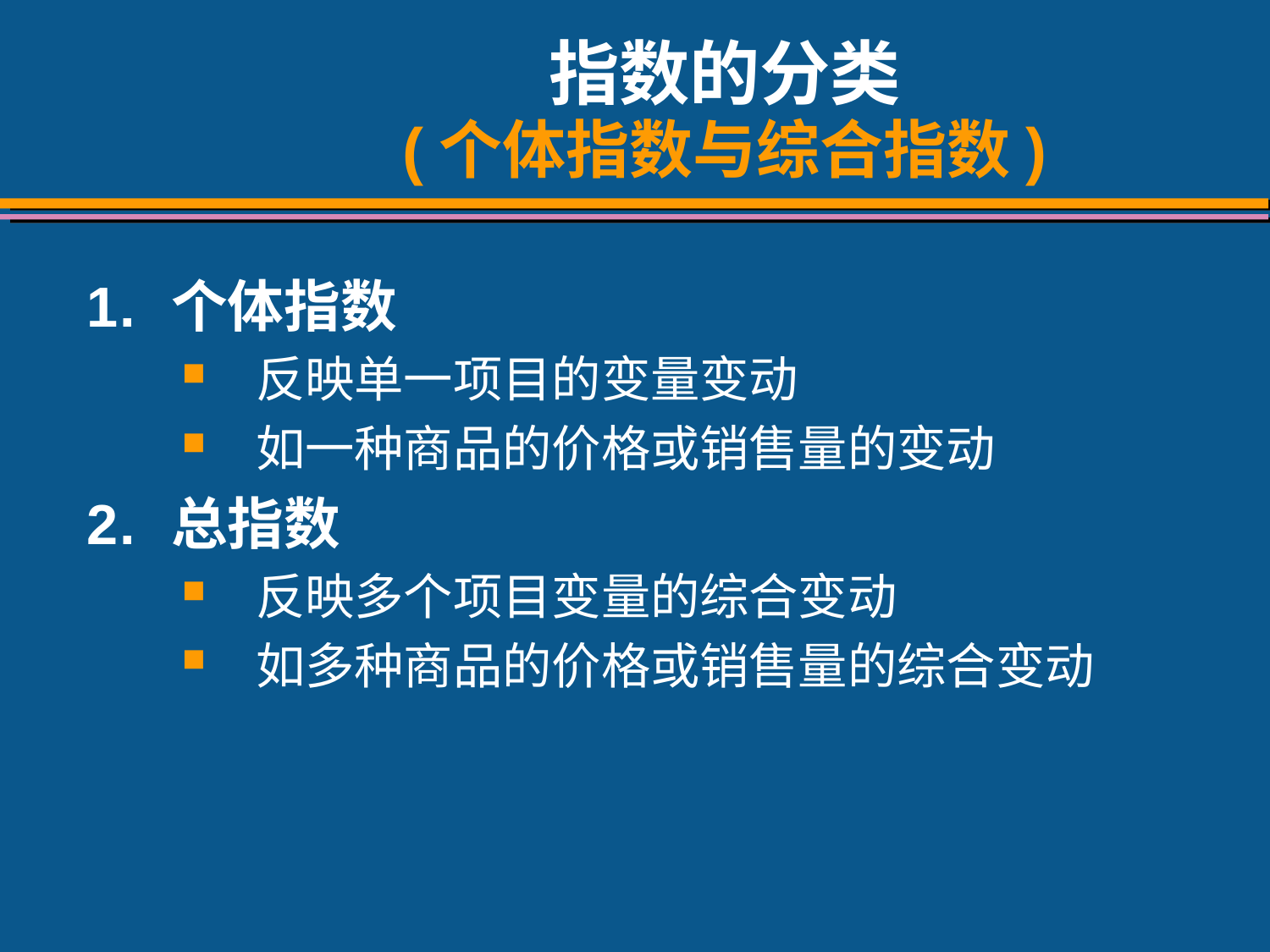

# 指数的分类 (个体指数与综合指数)
个体指数
反映单一项目的变量变动
如一种商品的价格或销售量的变动
总指数
反映多个项目变量的综合变动
如多种商品的价格或销售量的综合变动